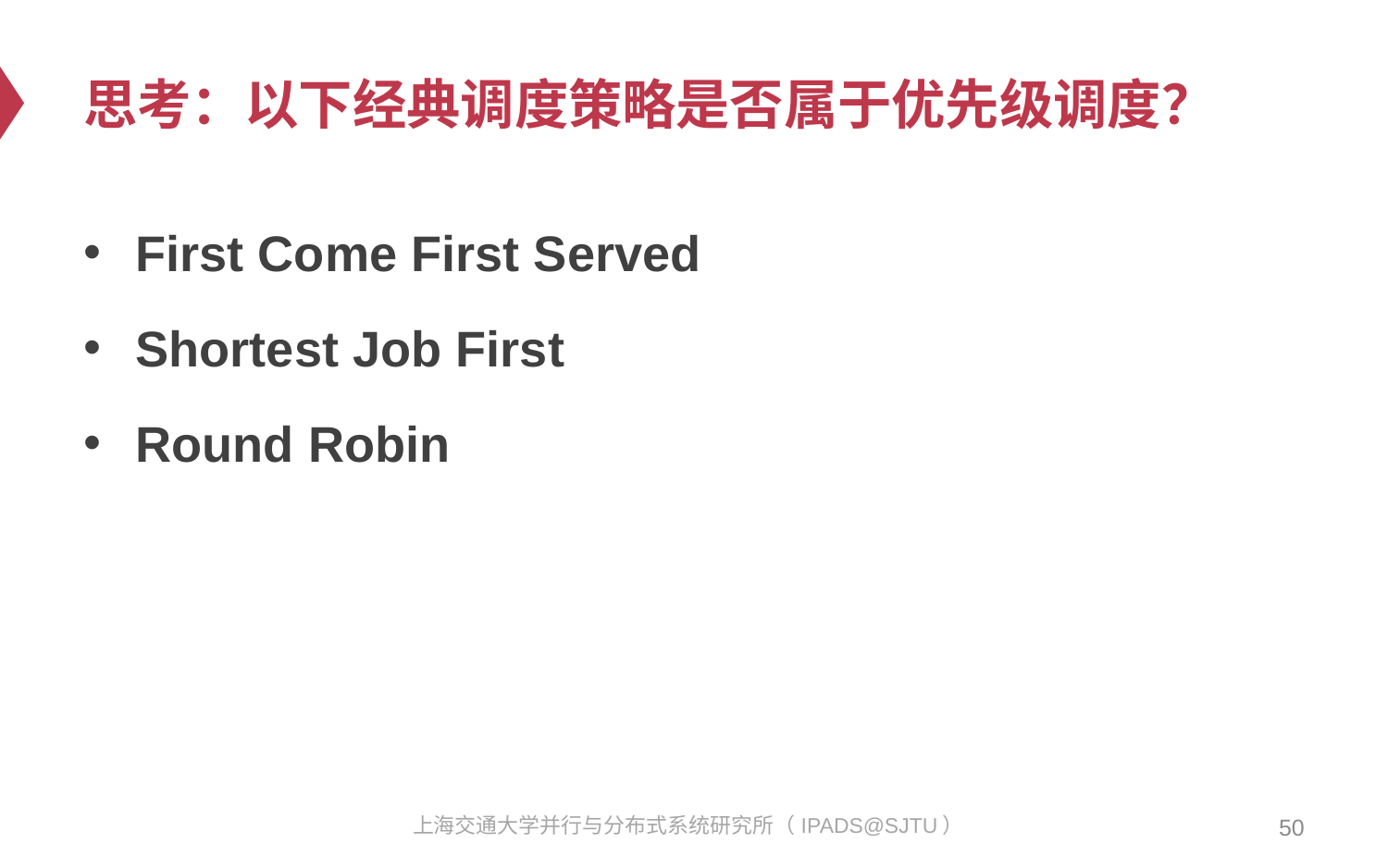

# 思考：以下经典调度策略是否属于优先级调度？
First Come First Served
Shortest Job First
Round Robin
50
上海交通大学并行与分布式系统研究所（IPADS@SJTU）